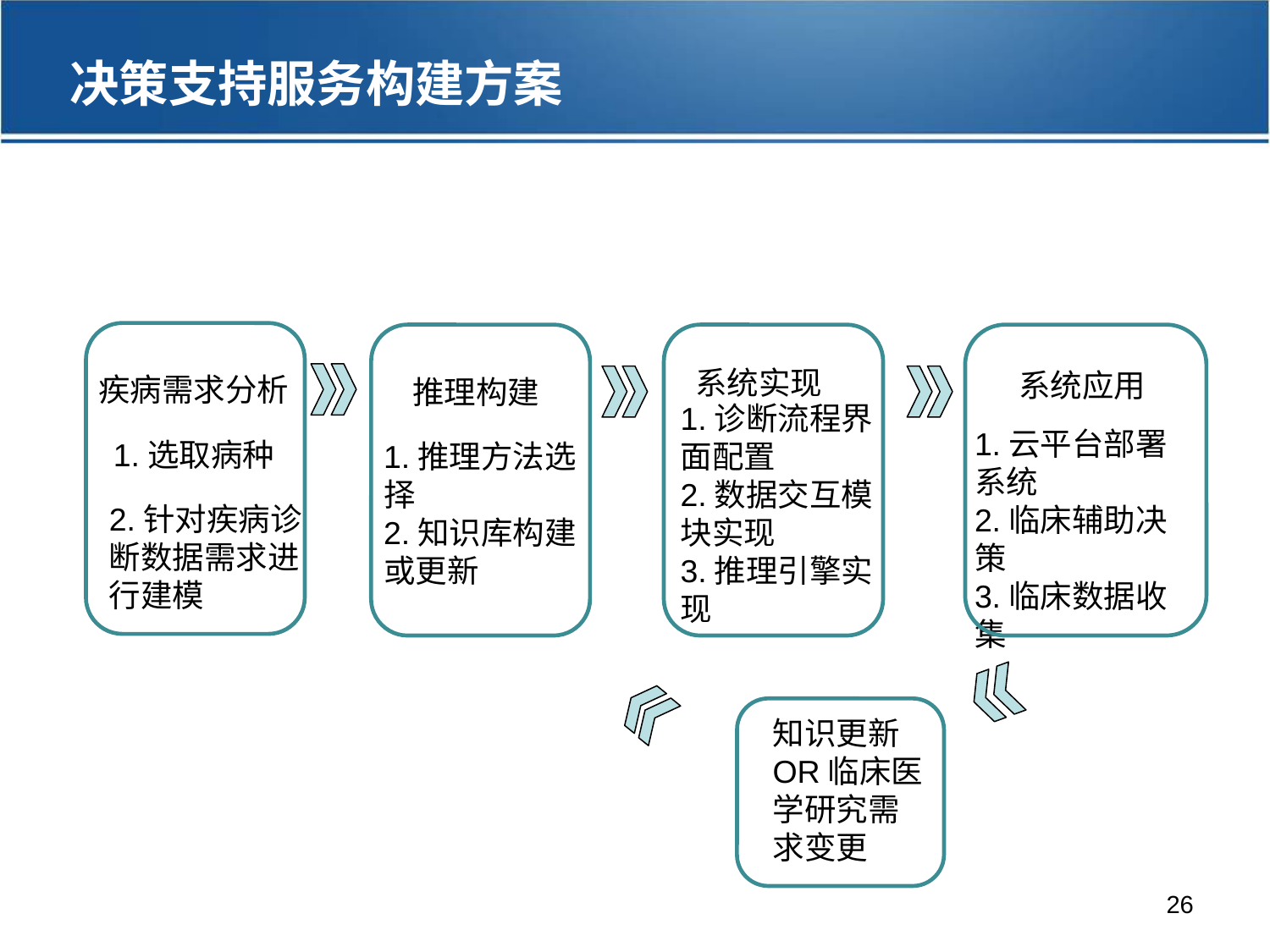

决策支持服务构建方案

系统实现
系统应用
疾病需求分析

推理构建

1.诊断流程界面配置
2.数据交互模块实现
3.推理引擎实现
1.云平台部署系统
2.临床辅助决策
3.临床数据收集
1.选取病种
1.推理方法选择
2.知识库构建或更新

2.针对疾病诊断数据需求进行建模

知识更新
OR临床医学研究需求变更
26